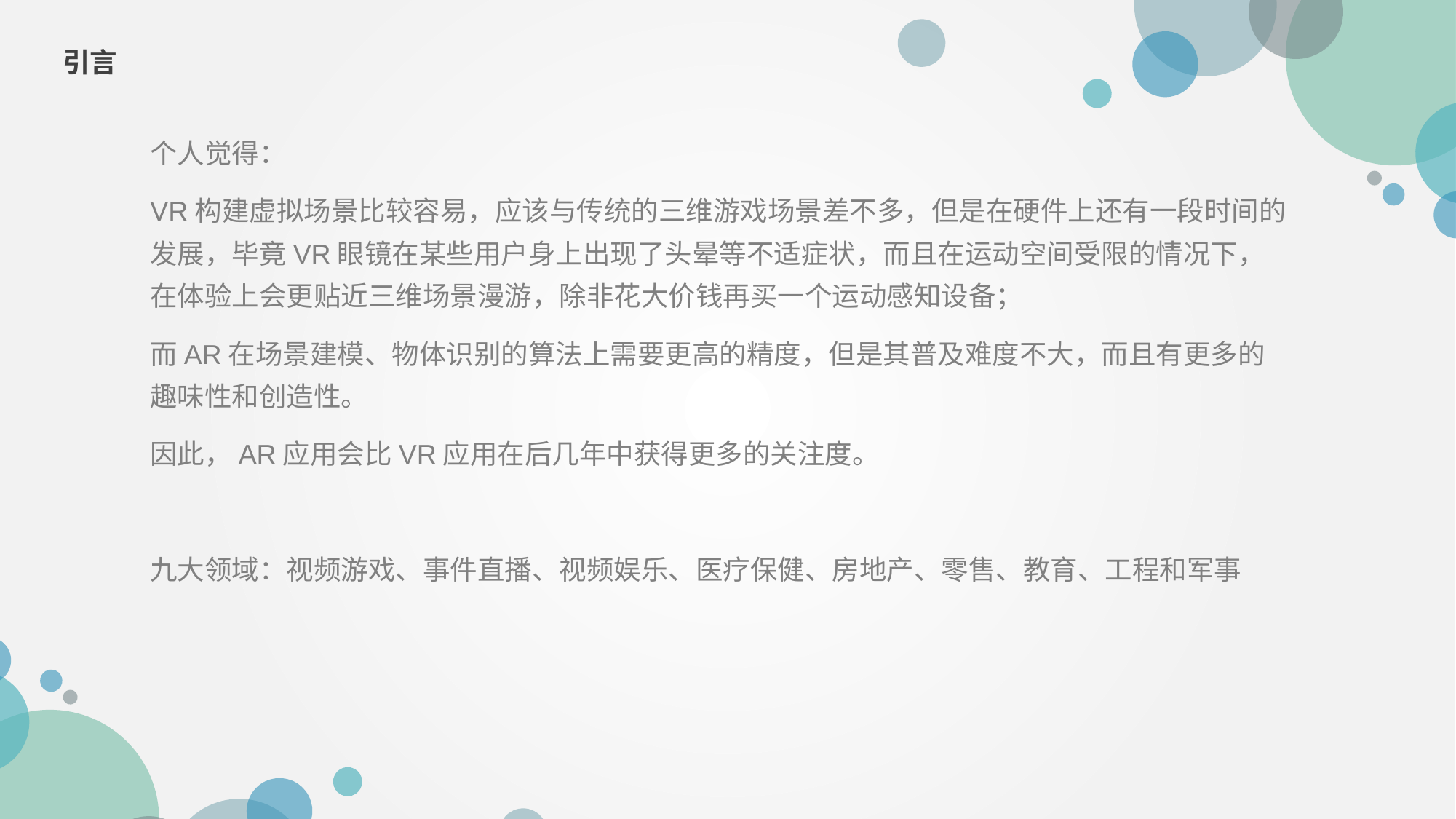

引言
个人觉得：
VR构建虚拟场景比较容易，应该与传统的三维游戏场景差不多，但是在硬件上还有一段时间的发展，毕竟VR眼镜在某些用户身上出现了头晕等不适症状，而且在运动空间受限的情况下，在体验上会更贴近三维场景漫游，除非花大价钱再买一个运动感知设备；
而AR在场景建模、物体识别的算法上需要更高的精度，但是其普及难度不大，而且有更多的趣味性和创造性。
因此，AR应用会比VR应用在后几年中获得更多的关注度。

九大领域：视频游戏、事件直播、视频娱乐、医疗保健、房地产、零售、教育、工程和军事